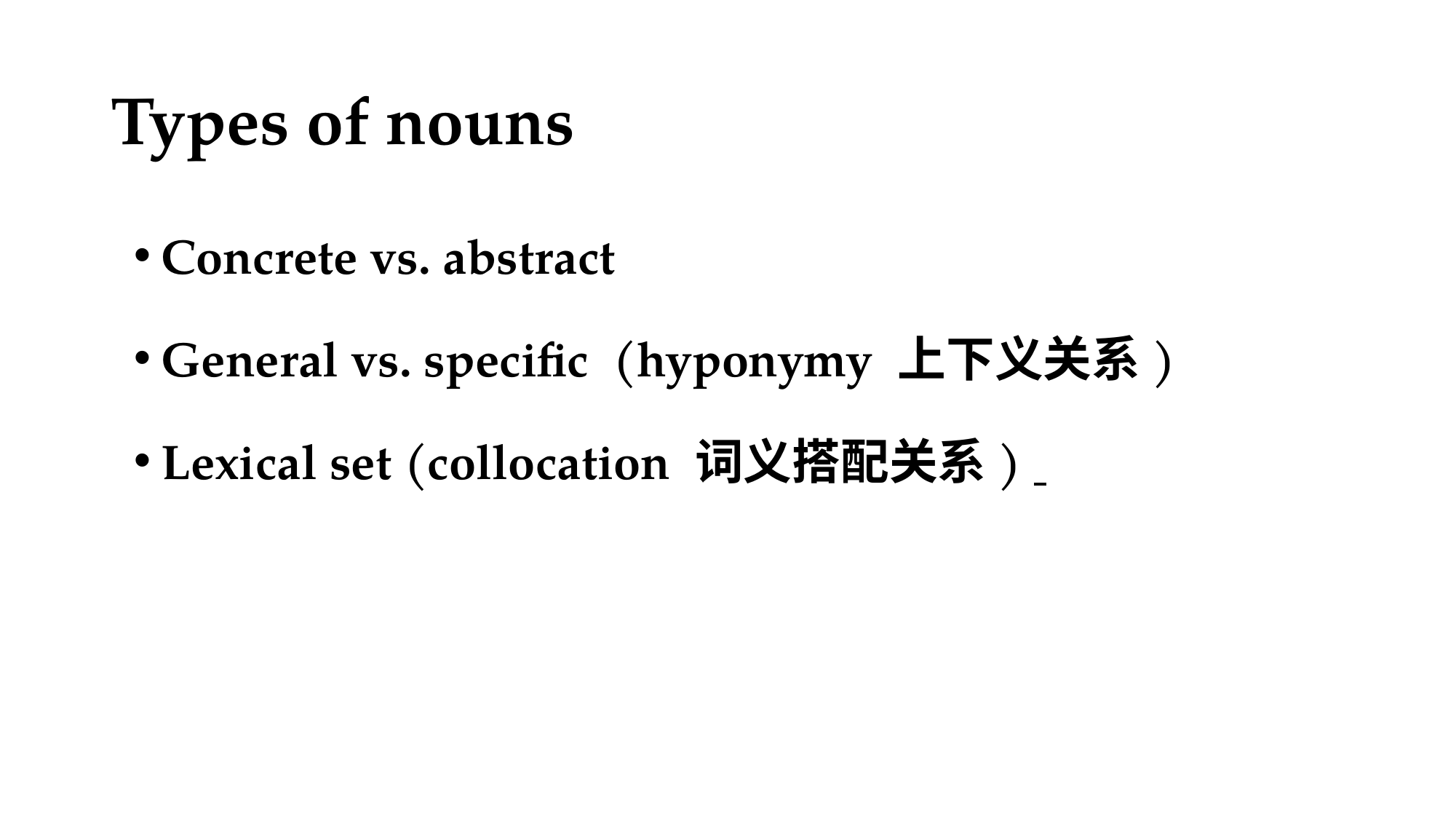

# Types of nouns
Concrete vs. abstract
General vs. specific  (hyponymy 上下义关系)
Lexical set (collocation 词义搭配关系)